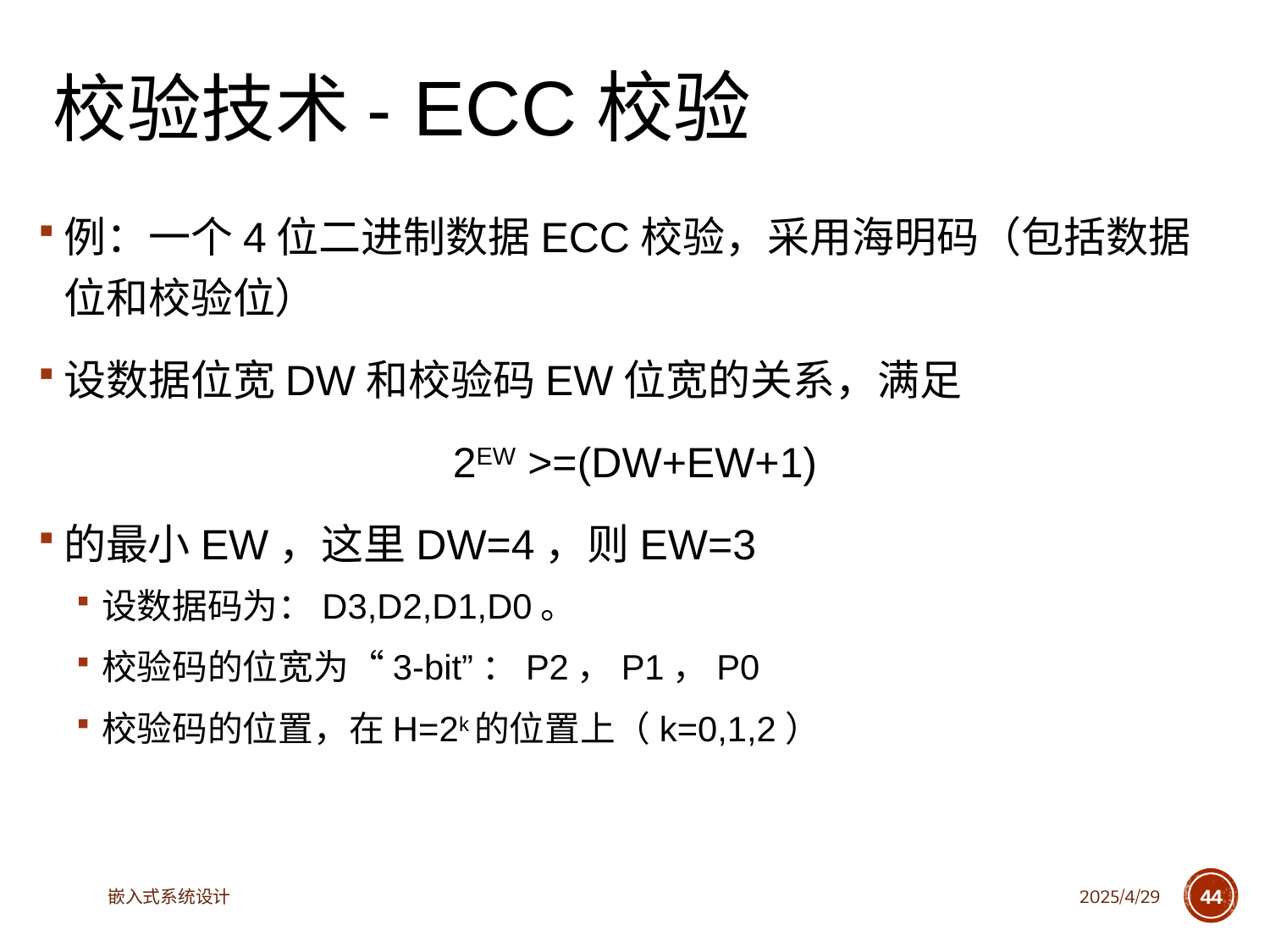

# 校验技术- ECC校验
例：一个4位二进制数据ECC校验，采用海明码（包括数据位和校验位）
设数据位宽DW和校验码EW位宽的关系，满足
2EW >=(DW+EW+1)
的最小EW，这里DW=4，则EW=3
设数据码为：D3,D2,D1,D0。
校验码的位宽为“3-bit”：P2，P1，P0
校验码的位置，在H=2k的位置上（k=0,1,2）
嵌入式系统设计
2025/4/29
44